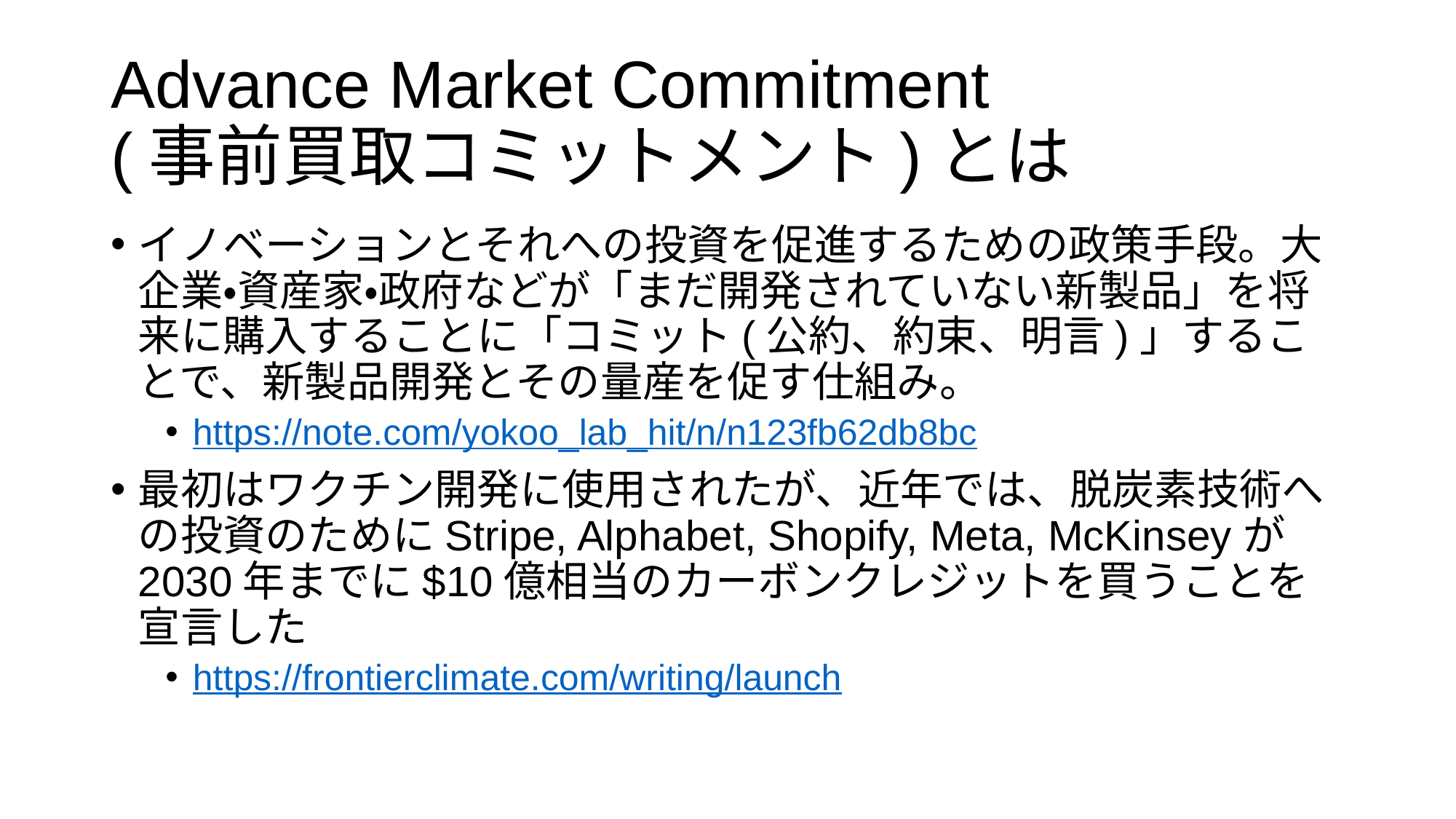

# Advance Market Commitment (事前買取コミットメント)とは
イノベーションとそれへの投資を促進するための政策手段。大企業・資産家・政府などが「まだ開発されていない新製品」を将来に購入することに「コミット(公約、約束、明言)」することで、新製品開発とその量産を促す仕組み。
https://note.com/yokoo_lab_hit/n/n123fb62db8bc
最初はワクチン開発に使用されたが、近年では、脱炭素技術への投資のためにStripe, Alphabet, Shopify, Meta, McKinseyが2030年までに$10億相当のカーボンクレジットを買うことを宣言した
https://frontierclimate.com/writing/launch